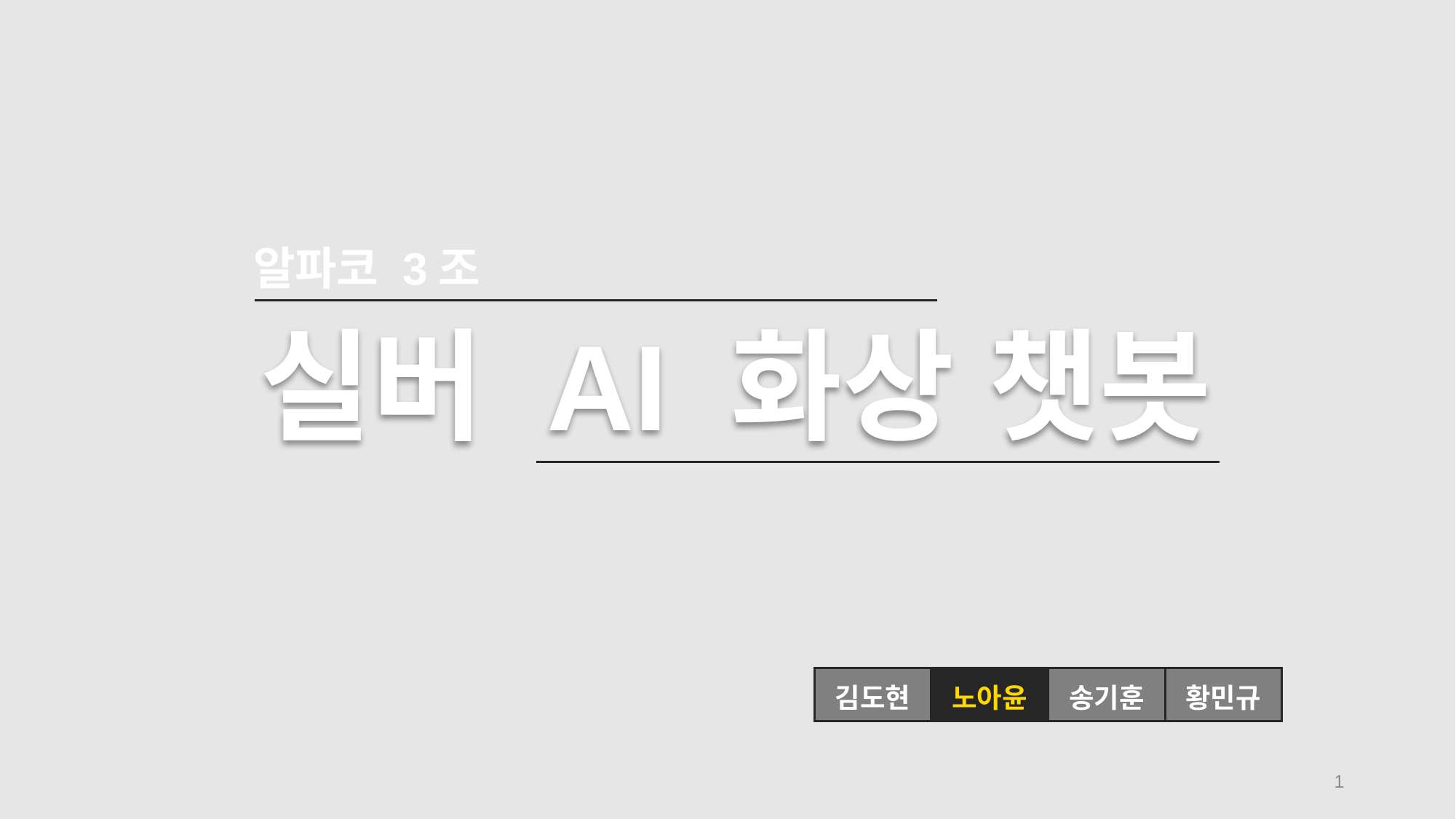

알파코 3조
실버 AI 화상 챗봇
김도현
노아윤
송기훈
황민규
1